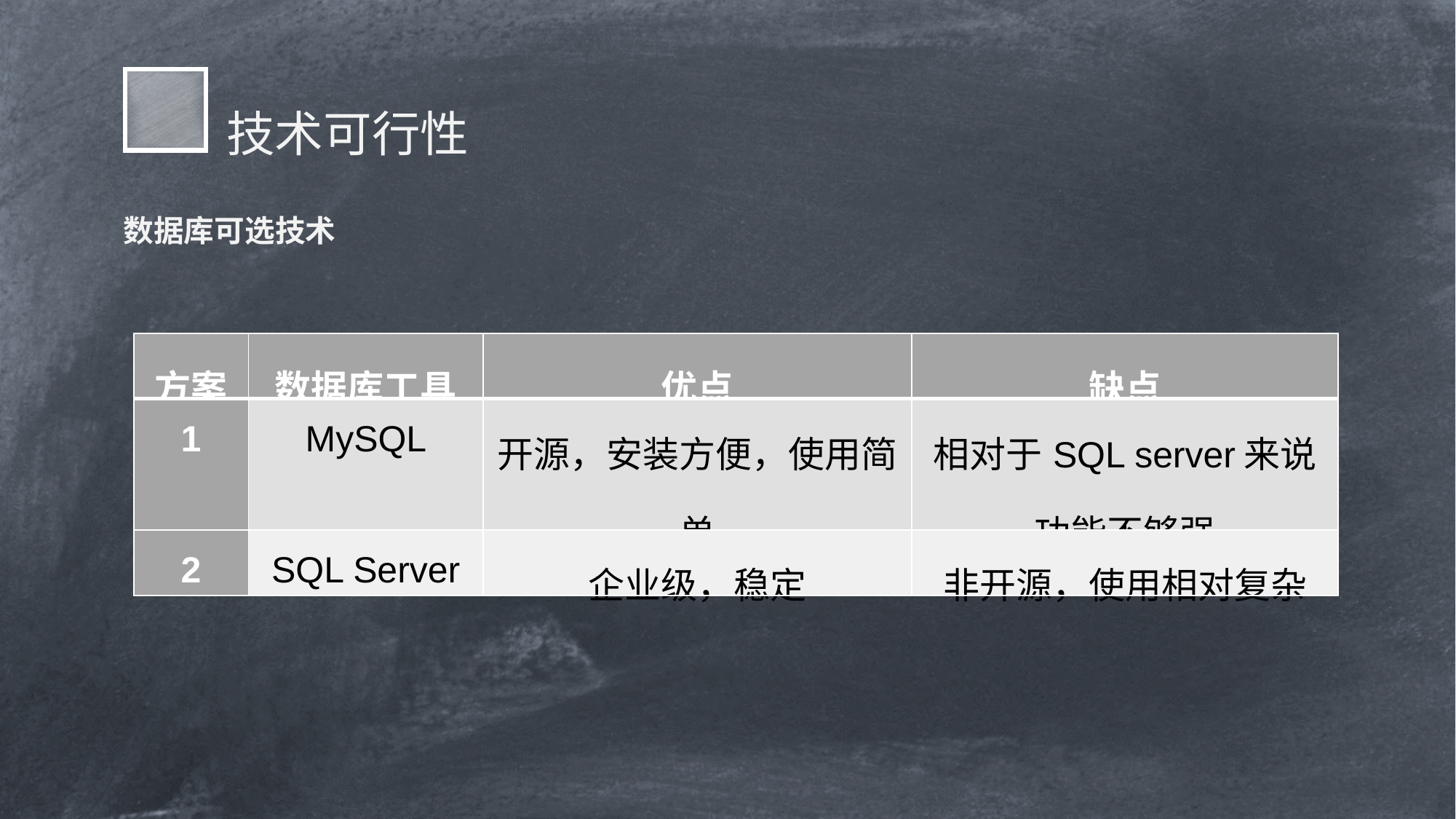

技术可行性

数据库可选技术
| 方案 | 数据库工具 | 优点 | 缺点 |
| --- | --- | --- | --- |
| 1 | MySQL | 开源，安装方便，使用简单 | 相对于SQL server来说功能不够强 |
| 2 | SQL Server | 企业级，稳定 | 非开源，使用相对复杂 |